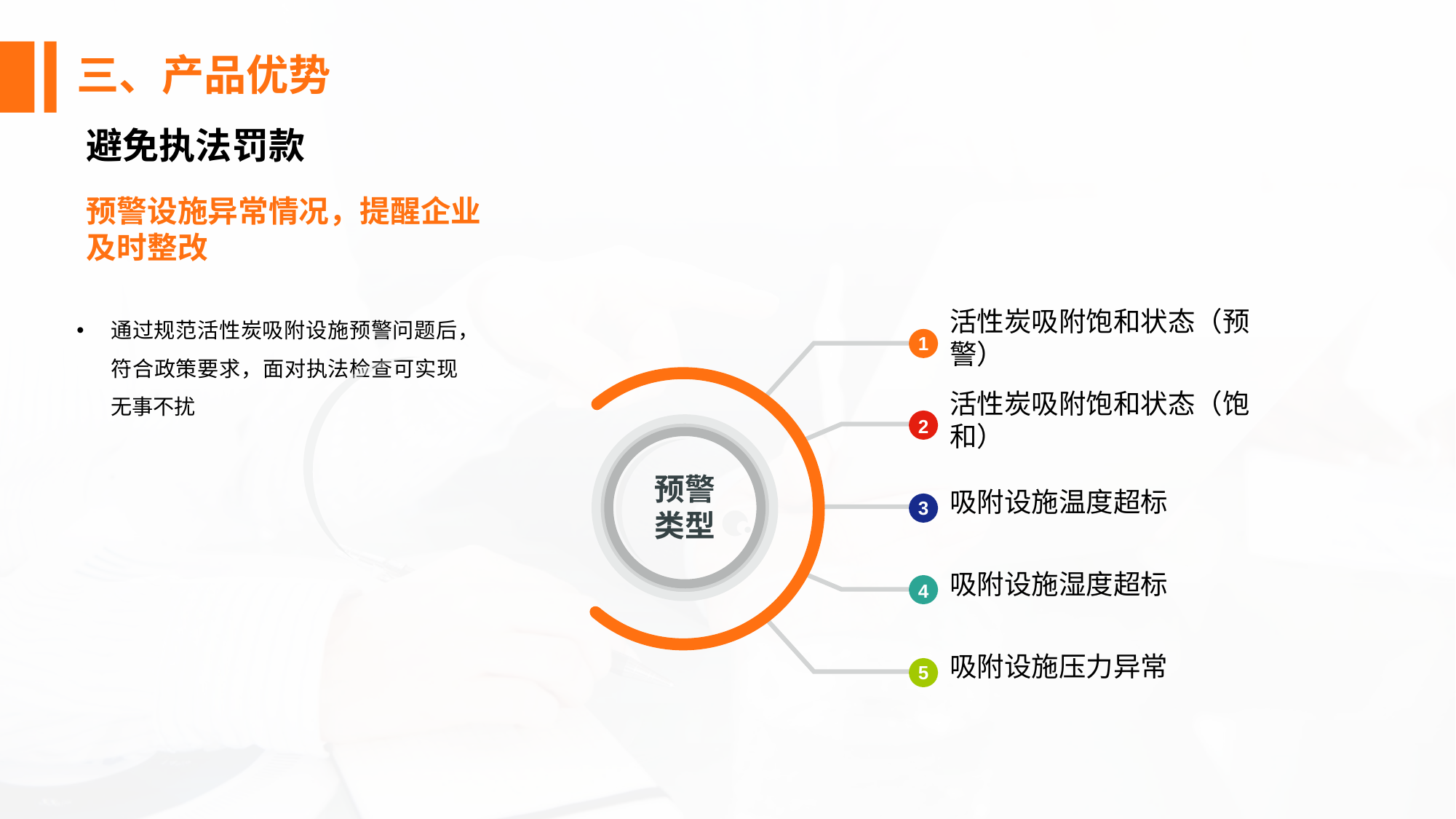

三、产品优势
避免执法罚款
预警设施异常情况，提醒企业及时整改
通过规范活性炭吸附设施预警问题后，符合政策要求，面对执法检查可实现无事不扰

活性炭吸附饱和状态（预警）
1

活性炭吸附饱和状态（饱和）

2

预警类型
吸附设施温度超标
3

吸附设施湿度超标

4

吸附设施压力异常
5